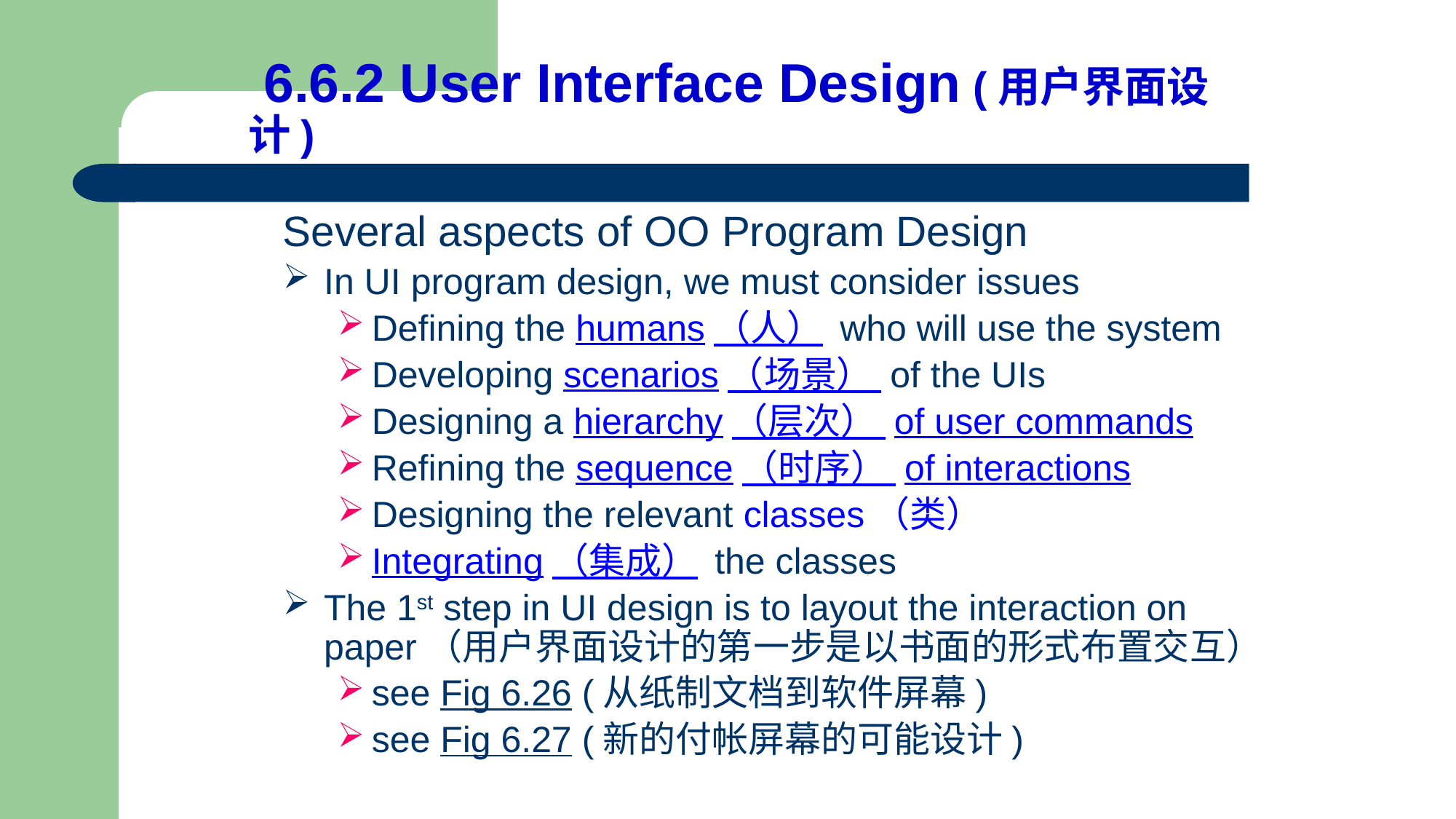

# 6.6.2 User Interface Design (用户界面设计)
Several aspects of OO Program Design
In UI program design, we must consider issues
Defining the humans（人） who will use the system
Developing scenarios（场景） of the UIs
Designing a hierarchy（层次） of user commands
Refining the sequence（时序） of interactions
Designing the relevant classes（类）
Integrating（集成） the classes
The 1st step in UI design is to layout the interaction on paper（用户界面设计的第一步是以书面的形式布置交互）
see Fig 6.26 (从纸制文档到软件屏幕)
see Fig 6.27 (新的付帐屏幕的可能设计)
488